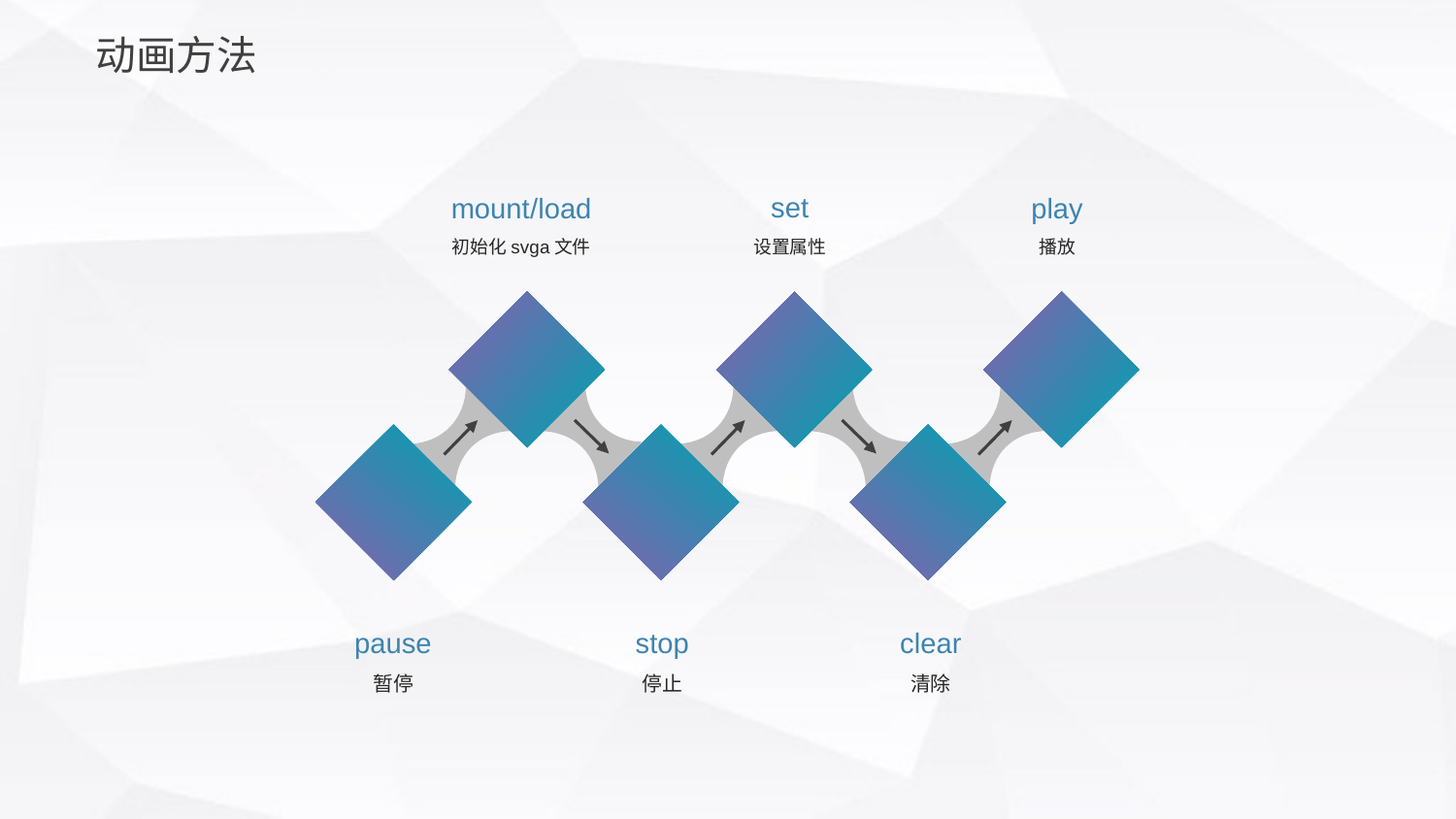

动画方法
set
设置属性
play
播放
mount/load
初始化svga文件
pause
暂停
stop
停止
clear
清除